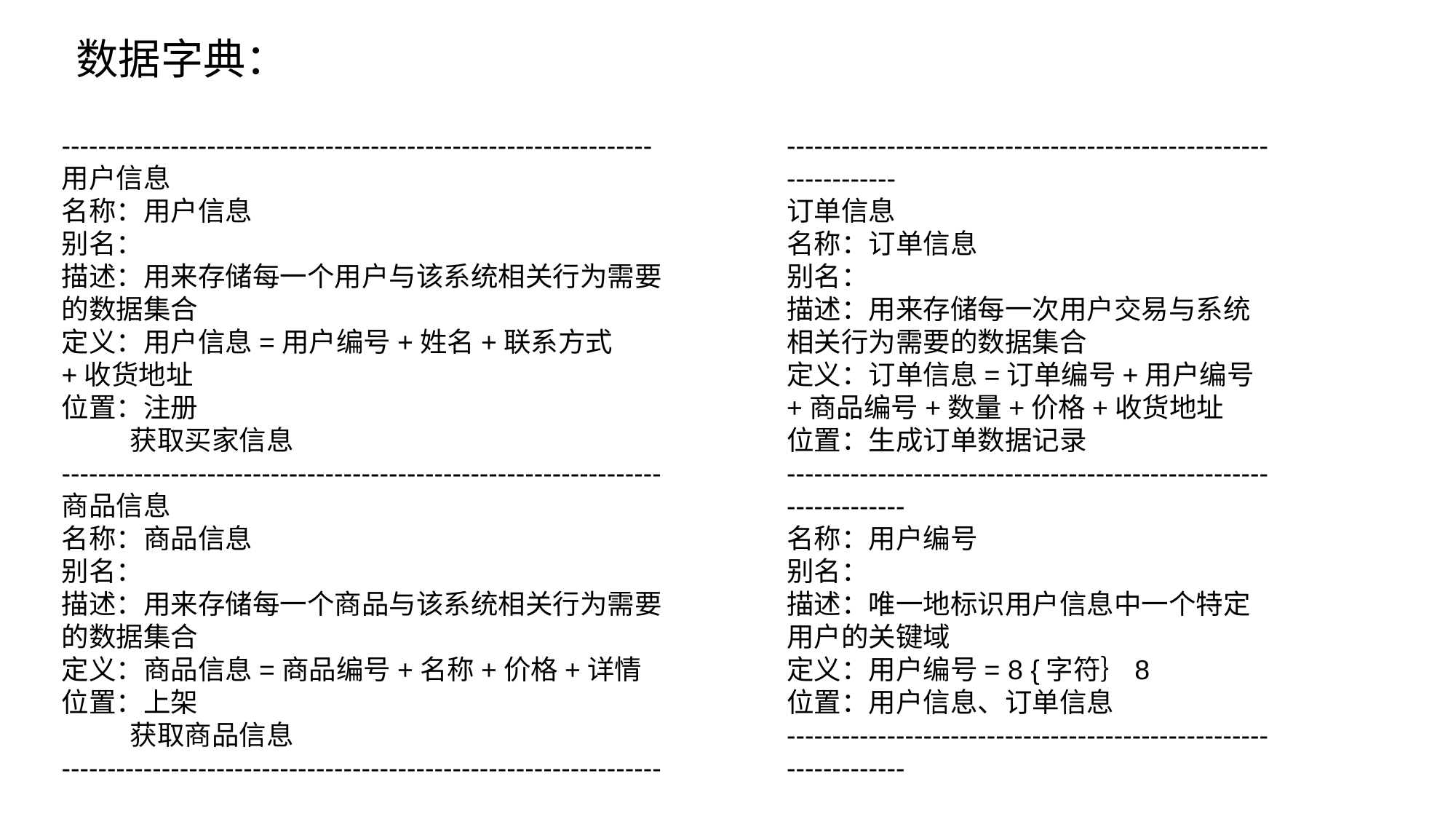

数据字典：
-----------------------------------------------------------------
用户信息
名称：用户信息
别名：
描述：用来存储每一个用户与该系统相关行为需要的数据集合
定义：用户信息=用户编号+姓名+联系方式+收货地址
位置：注册
          获取买家信息
------------------------------------------------------------------
商品信息
名称：商品信息
别名：
描述：用来存储每一个商品与该系统相关行为需要的数据集合
定义：商品信息=商品编号+名称+价格+详情
位置：上架
          获取商品信息
------------------------------------------------------------------
-----------------------------------------------------------------
订单信息
名称：订单信息
别名：
描述：用来存储每一次用户交易与系统相关行为需要的数据集合
定义：订单信息=订单编号+用户编号+商品编号+数量+价格+收货地址
位置：生成订单数据记录
------------------------------------------------------------------
名称：用户编号
别名：
描述：唯一地标识用户信息中一个特定用户的关键域
定义：用户编号= 8 {字符｝8
位置：用户信息、订单信息
------------------------------------------------------------------